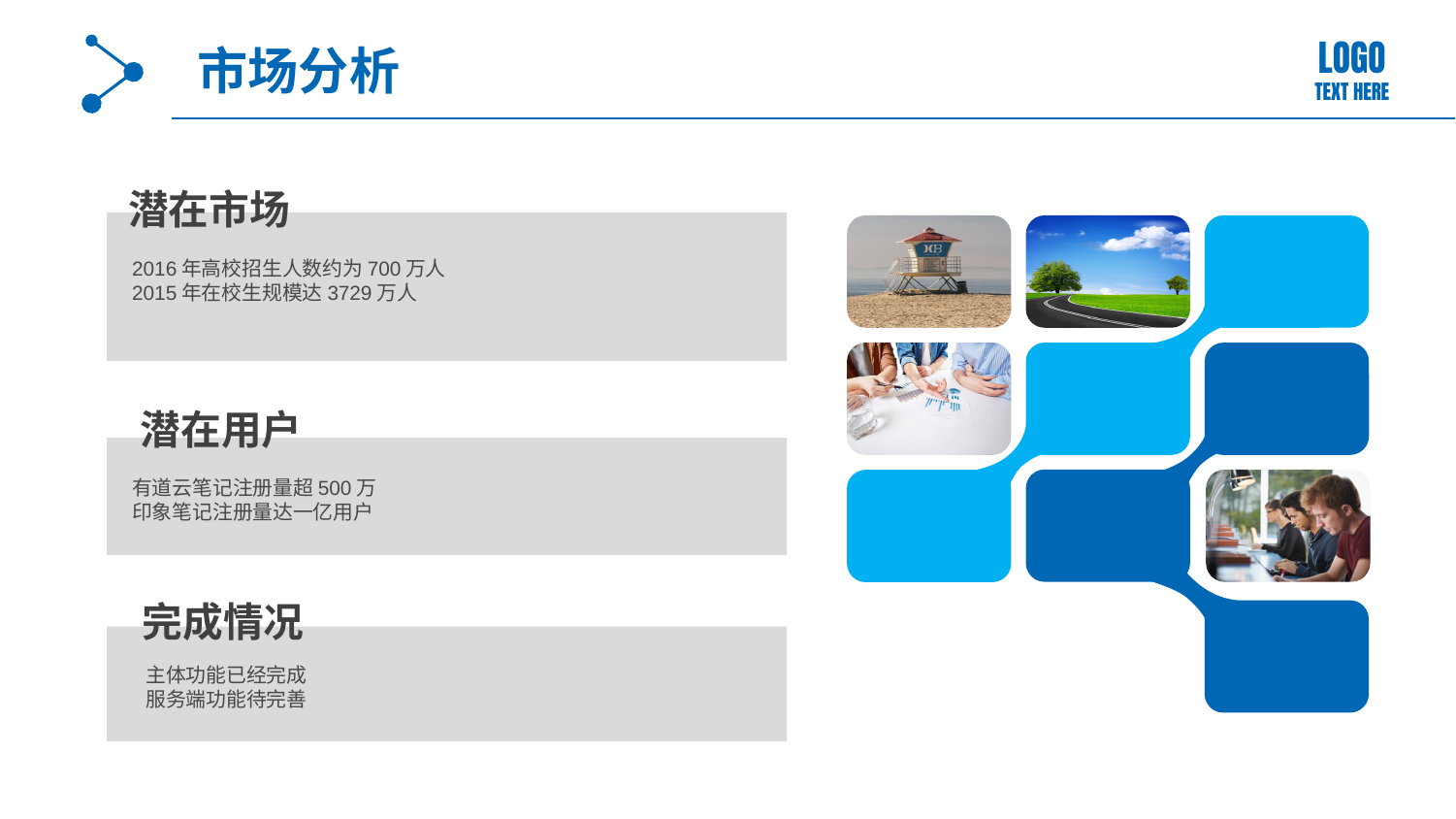

LOGO
TEXT HERE
市场分析
潜在市场

2016年高校招生人数约为700万人
2015年在校生规模达3729万人

潜在用户

有道云笔记注册量超500万
印象笔记注册量达一亿用户

完成情况

主体功能已经完成
服务端功能待完善